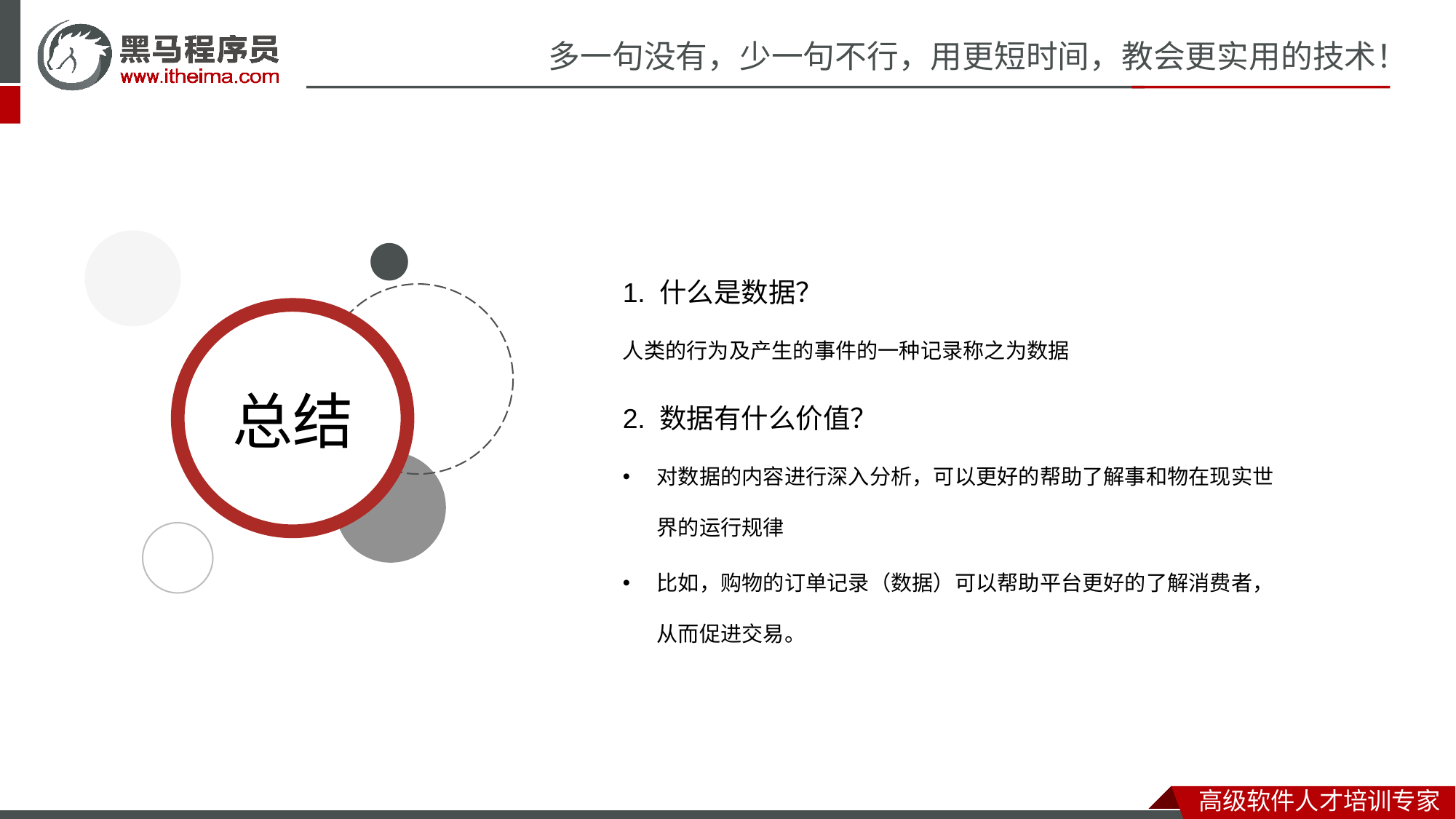

1. 什么是数据？
人类的行为及产生的事件的一种记录称之为数据
2. 数据有什么价值？
对数据的内容进行深入分析，可以更好的帮助了解事和物在现实世界的运行规律
比如，购物的订单记录（数据）可以帮助平台更好的了解消费者，从而促进交易。